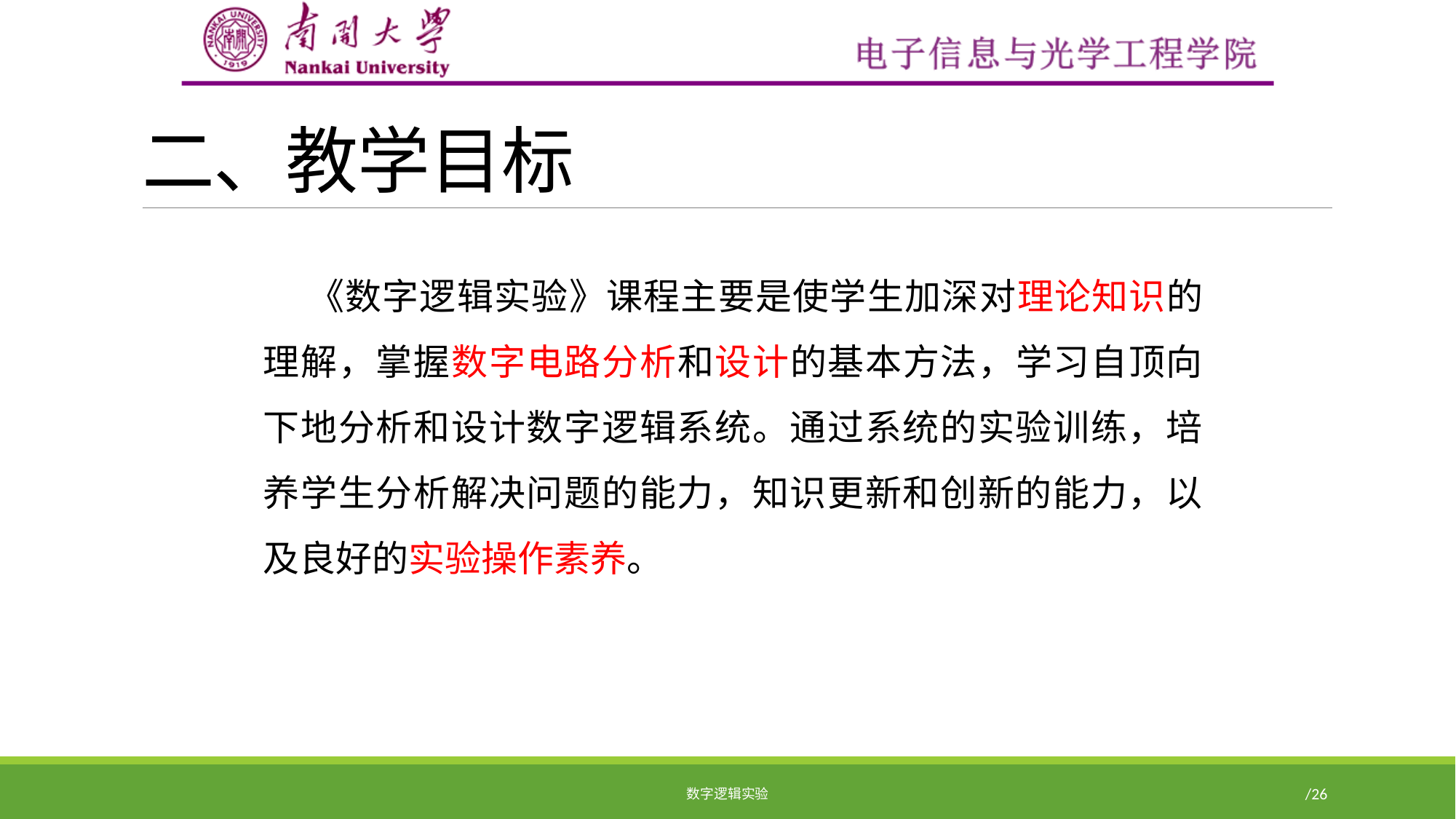

# 二、教学目标
     《数字逻辑实验》课程主要是使学生加深对理论知识的理解，掌握数字电路分析和设计的基本方法，学习自顶向下地分析和设计数字逻辑系统。通过系统的实验训练，培养学生分析解决问题的能力，知识更新和创新的能力，以及良好的实验操作素养。
数字逻辑实验
4